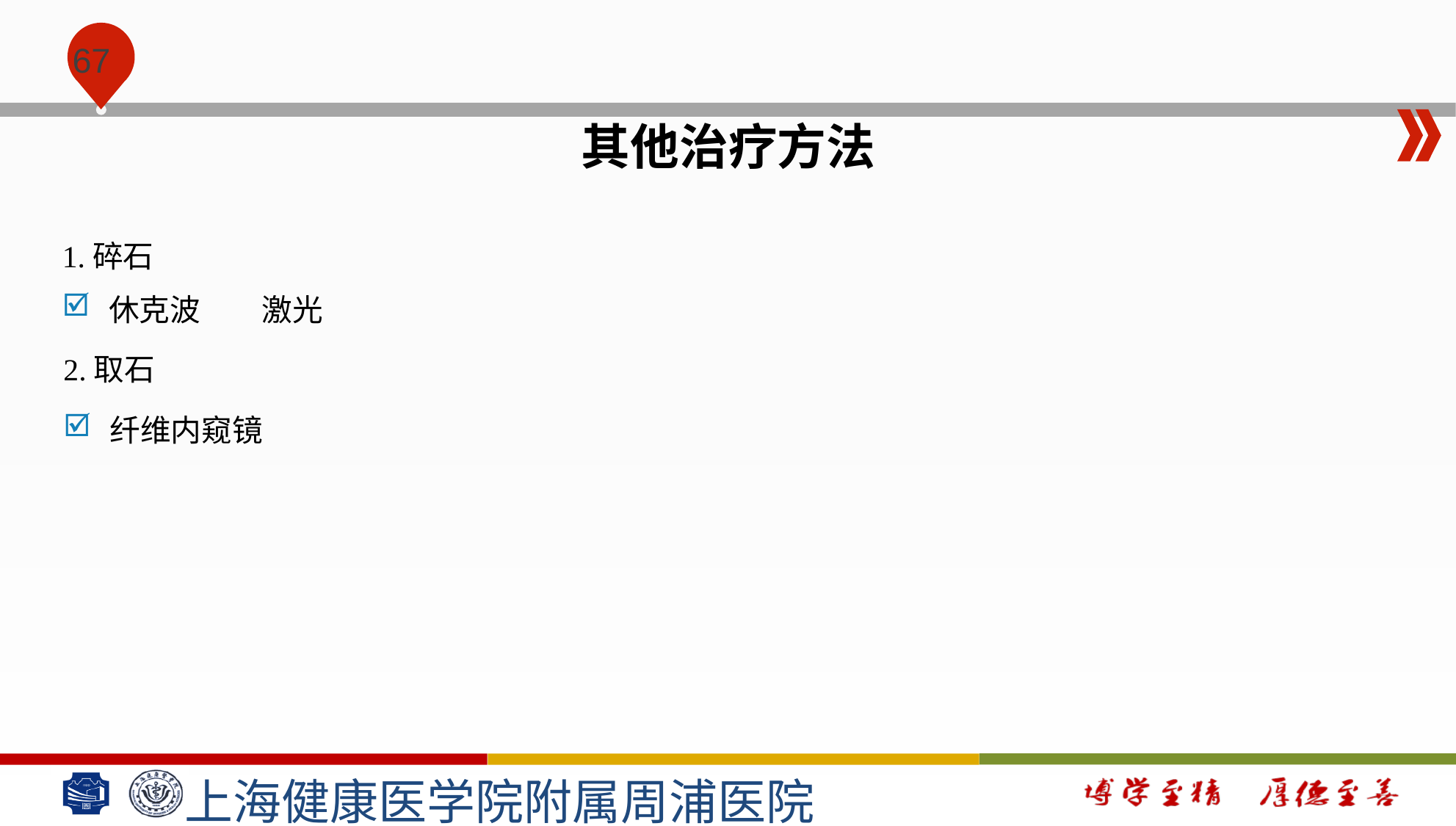

#

其他治疗方法
1.碎石
休克波         激光
2.取石
纤维内窥镜